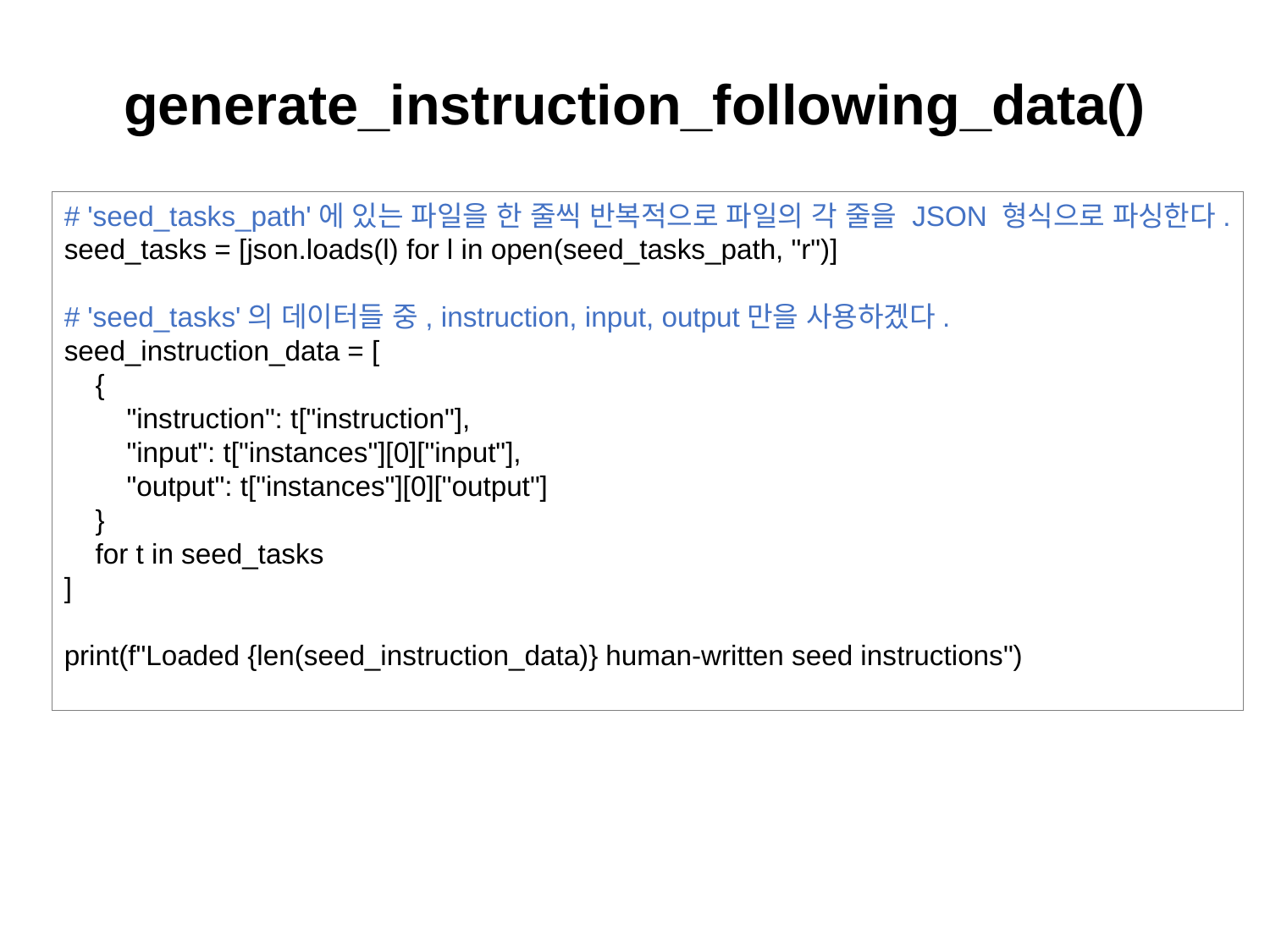

# generate_instruction_following_data()
# 'seed_tasks_path'에 있는 파일을 한 줄씩 반복적으로 파일의 각 줄을 JSON 형식으로 파싱한다. seed_tasks = [json.loads(l) for l in open(seed_tasks_path, "r")] # 'seed_tasks'의 데이터들 중, instruction, input, output만을 사용하겠다. seed_instruction_data = [ { "instruction": t["instruction"], "input": t["instances"][0]["input"], "output": t["instances"][0]["output"] } for t in seed_tasks ]
print(f"Loaded {len(seed_instruction_data)} human-written seed instructions")